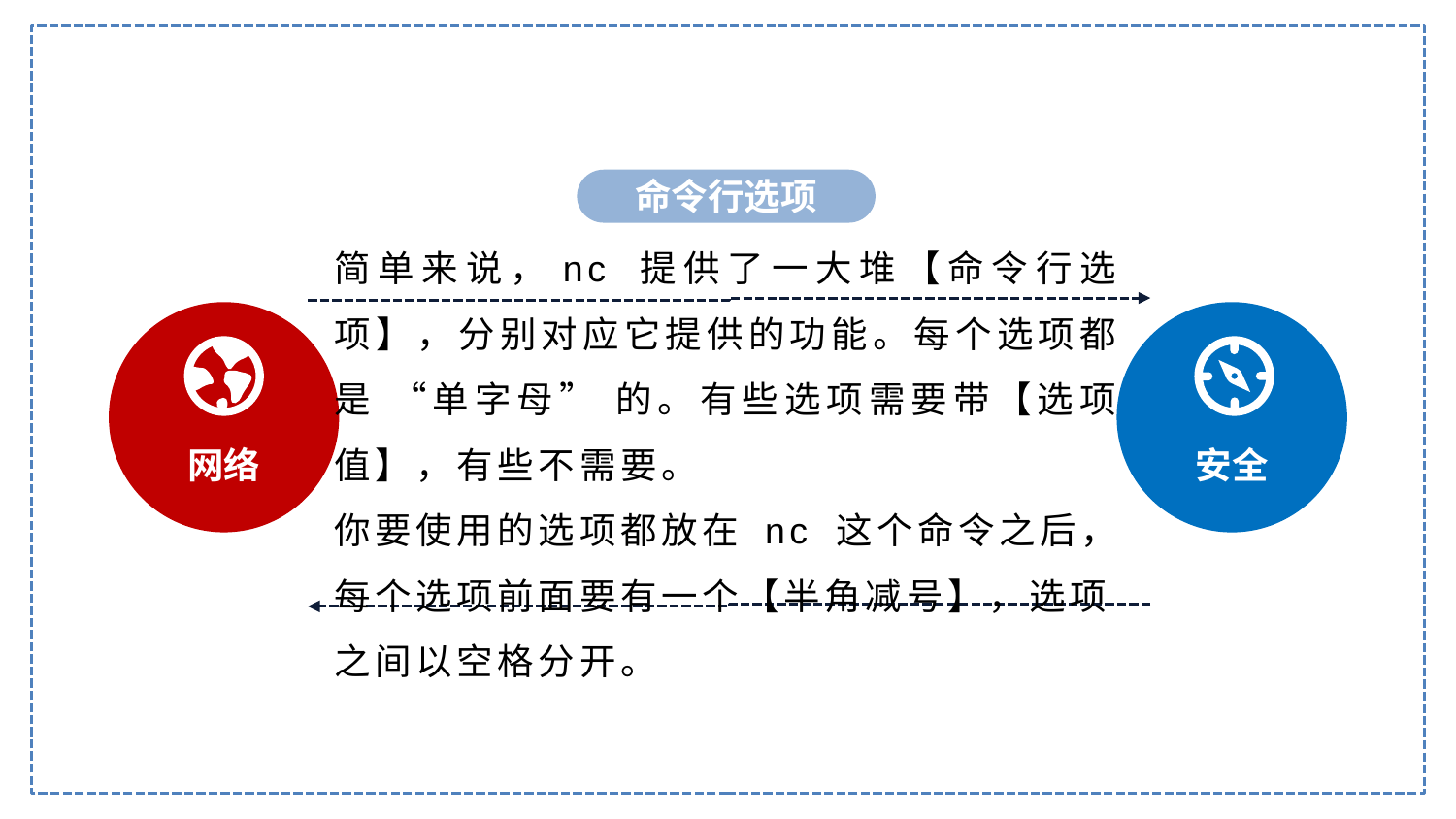

命令行选项

简单来说，nc 提供了一大堆【命令行选项】，分别对应它提供的功能。每个选项都是 “单字母” 的。有些选项需要带【选项值】，有些不需要。
你要使用的选项都放在 nc 这个命令之后，每个选项前面要有一个【半角减号】，选项之间以空格分开。

网络
安全